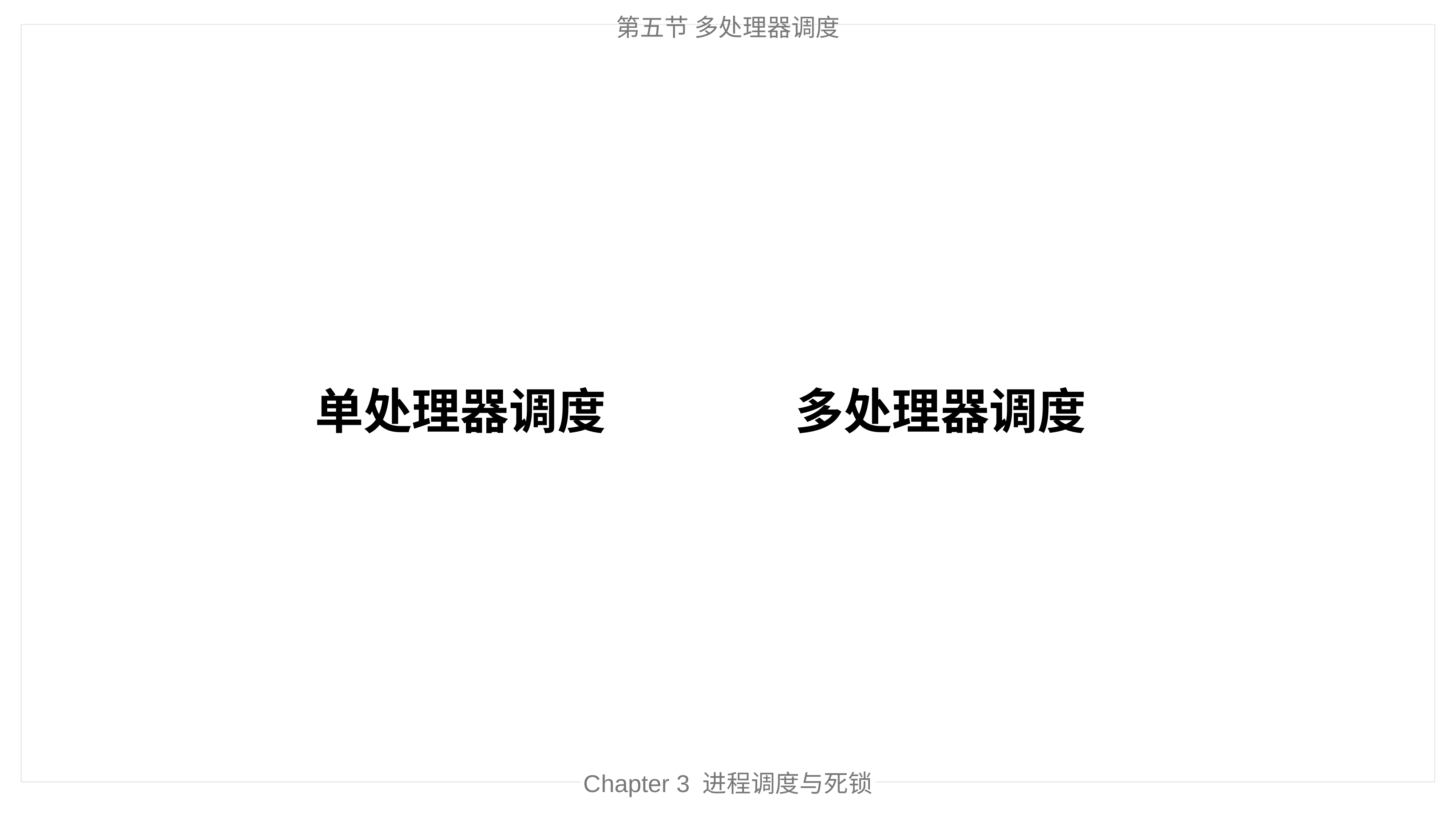

第五节 多处理器调度
单处理器调度
多处理器调度
Chapter 3 进程调度与死锁